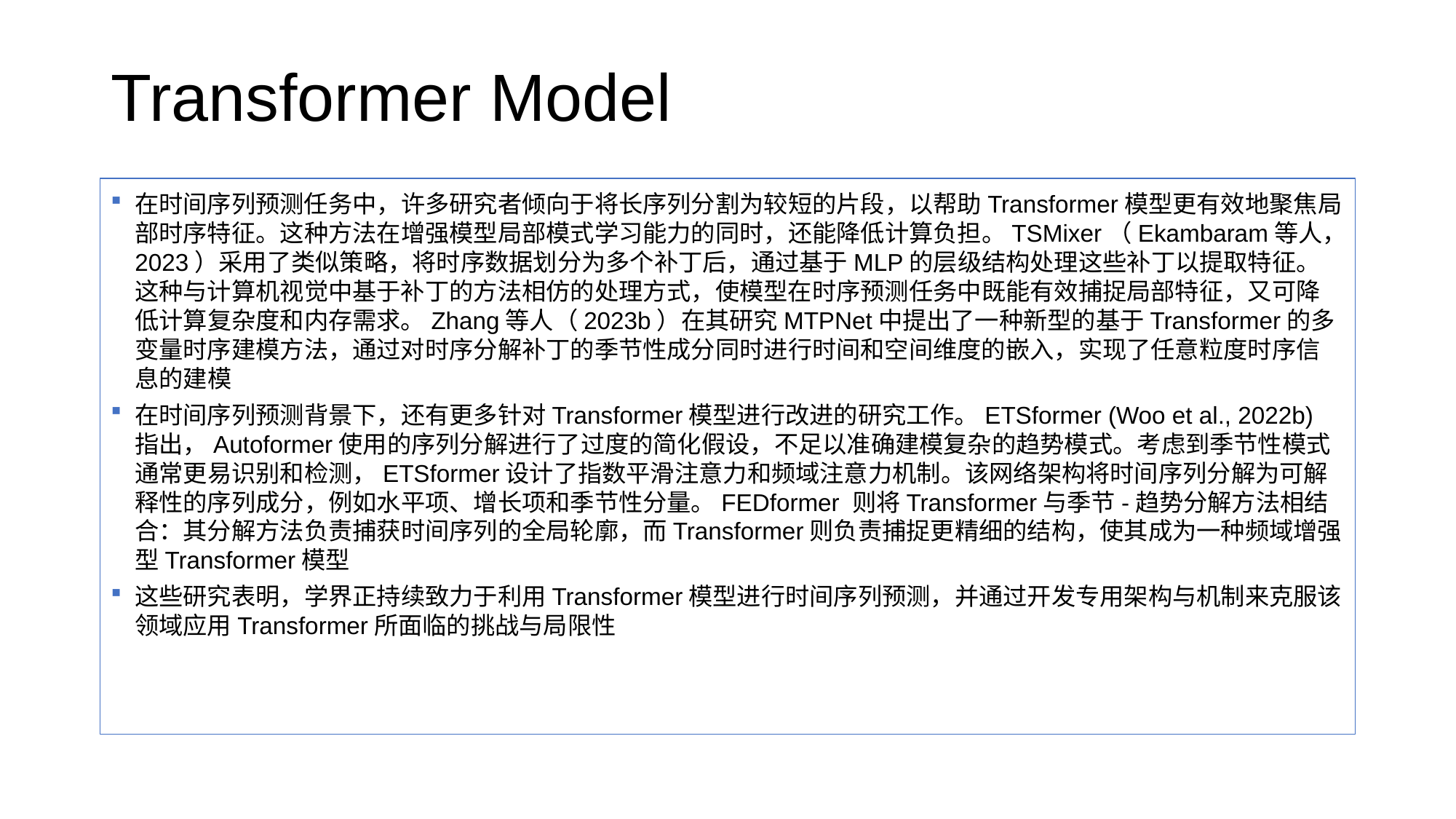

# Transformer Model
在时间序列预测任务中，许多研究者倾向于将长序列分割为较短的片段，以帮助Transformer模型更有效地聚焦局部时序特征。这种方法在增强模型局部模式学习能力的同时，还能降低计算负担。TSMixer（Ekambaram等人，2023）采用了类似策略，将时序数据划分为多个补丁后，通过基于MLP的层级结构处理这些补丁以提取特征。这种与计算机视觉中基于补丁的方法相仿的处理方式，使模型在时序预测任务中既能有效捕捉局部特征，又可降低计算复杂度和内存需求。Zhang等人（2023b）在其研究MTPNet中提出了一种新型的基于Transformer的多变量时序建模方法，通过对时序分解补丁的季节性成分同时进行时间和空间维度的嵌入，实现了任意粒度时序信息的建模
在​​时间序列预测背景下，还有更多针对​​Transformer模型​​进行改进的研究工作。​​ETSformer (Woo et al., 2022b)​​ 指出，Autoformer使用的序列分解​​进行了过度的简化假设​​，​​不足以准确建模复杂的趋势模式。​​考虑到季节性模式​​通常更易识别和检测​​，ETSformer设计了​​指数平滑注意力和​​频域注意力机制。该​​网络架构将​​时间序列分解为​​可解释性的序列成分，例如​​水平项、​​增长项和​​季节性分量。​​FEDformer​​ 则将Transformer与​​季节-趋势分解方法​​相结合：其分解方法负责​​捕获时间序列的全局轮廓，​​而​​Transformer则负责捕捉更精细的结构​​，​​使其成为一种频域增强型Transformer模型
这些研究表明，学界正持续致力于利用Transformer模型进行时间序列预测，并通过开发专用架构与机制来克服该领域应用Transformer所面临的挑战与局限性